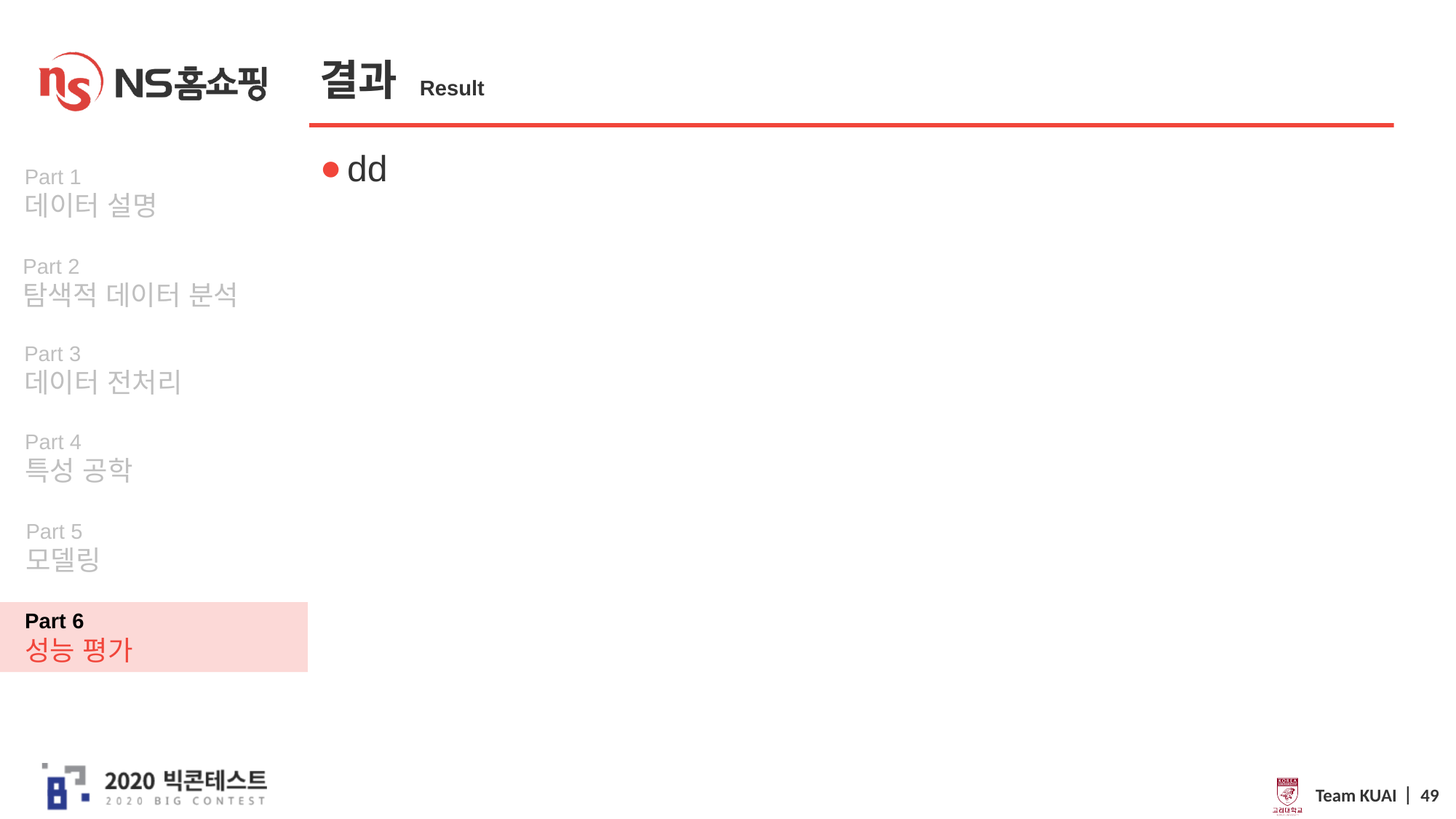

# 결과 Result
dd

Team KUAI  ⎸ 49